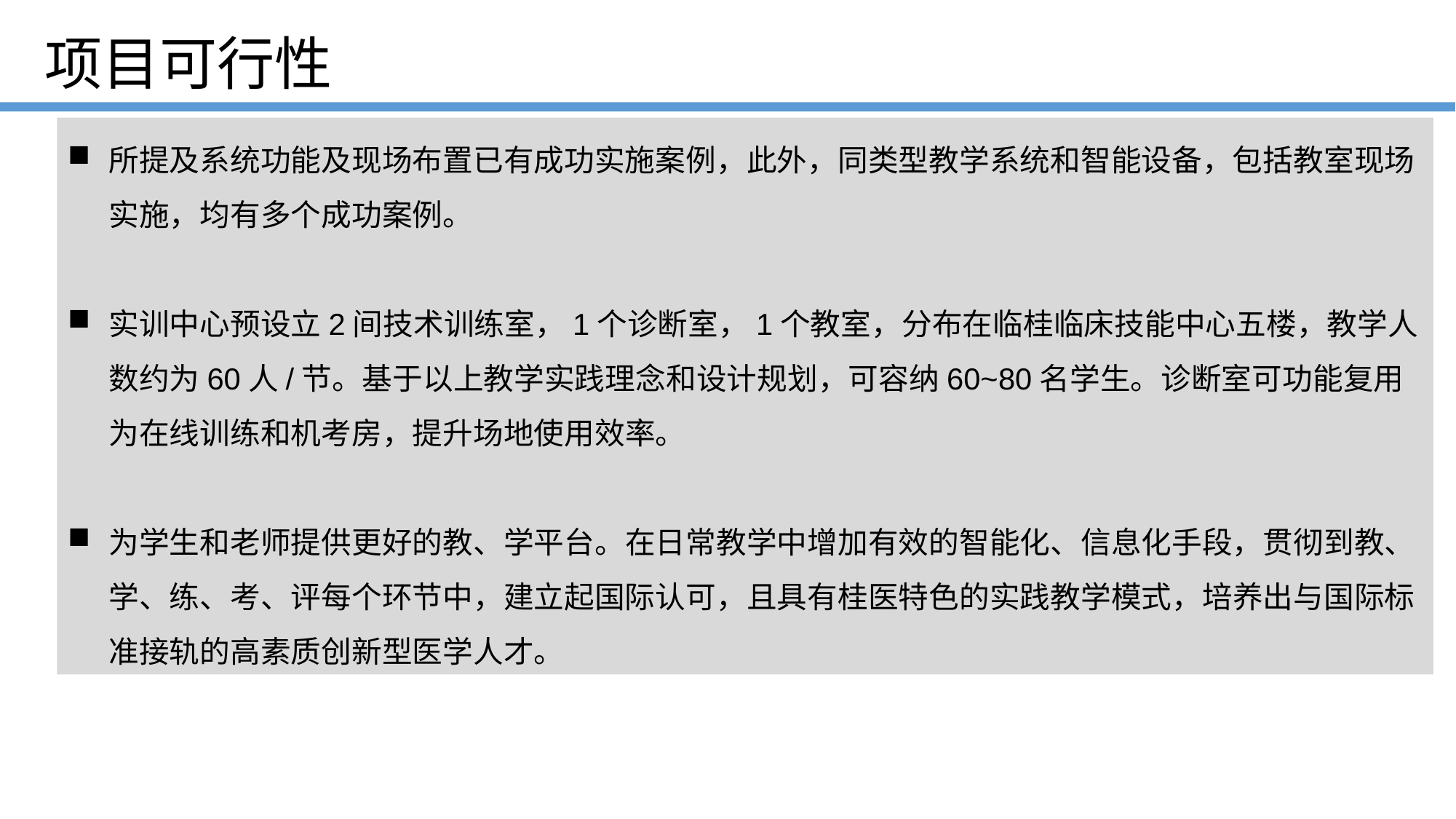

# 项目可行性
所提及系统功能及现场布置已有成功实施案例，此外，同类型教学系统和智能设备，包括教室现场实施，均有多个成功案例。

实训中心预设立2间技术训练室，1个诊断室，1个教室，分布在临桂临床技能中心五楼，教学人数约为60人/节。基于以上教学实践理念和设计规划，可容纳60~80名学生。诊断室可功能复用为在线训练和机考房，提升场地使用效率。

为学生和老师提供更好的教、学平台。在日常教学中增加有效的智能化、信息化手段，贯彻到教、学、练、考、评每个环节中，建立起国际认可，且具有桂医特色的实践教学模式，培养出与国际标准接轨的高素质创新型医学人才。